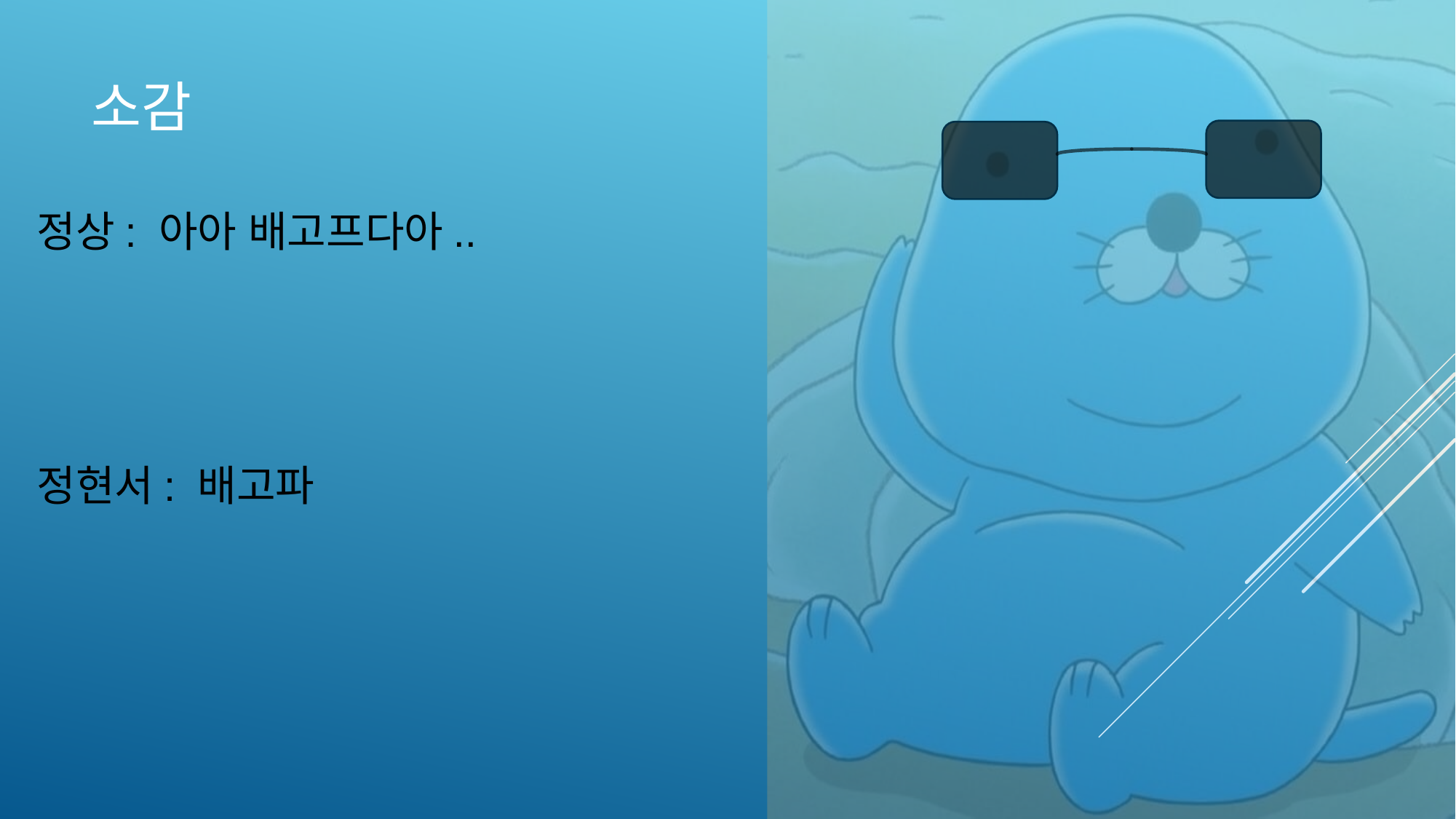

# 소감

정상: 아아 배고프다아..

정현서: 배고파